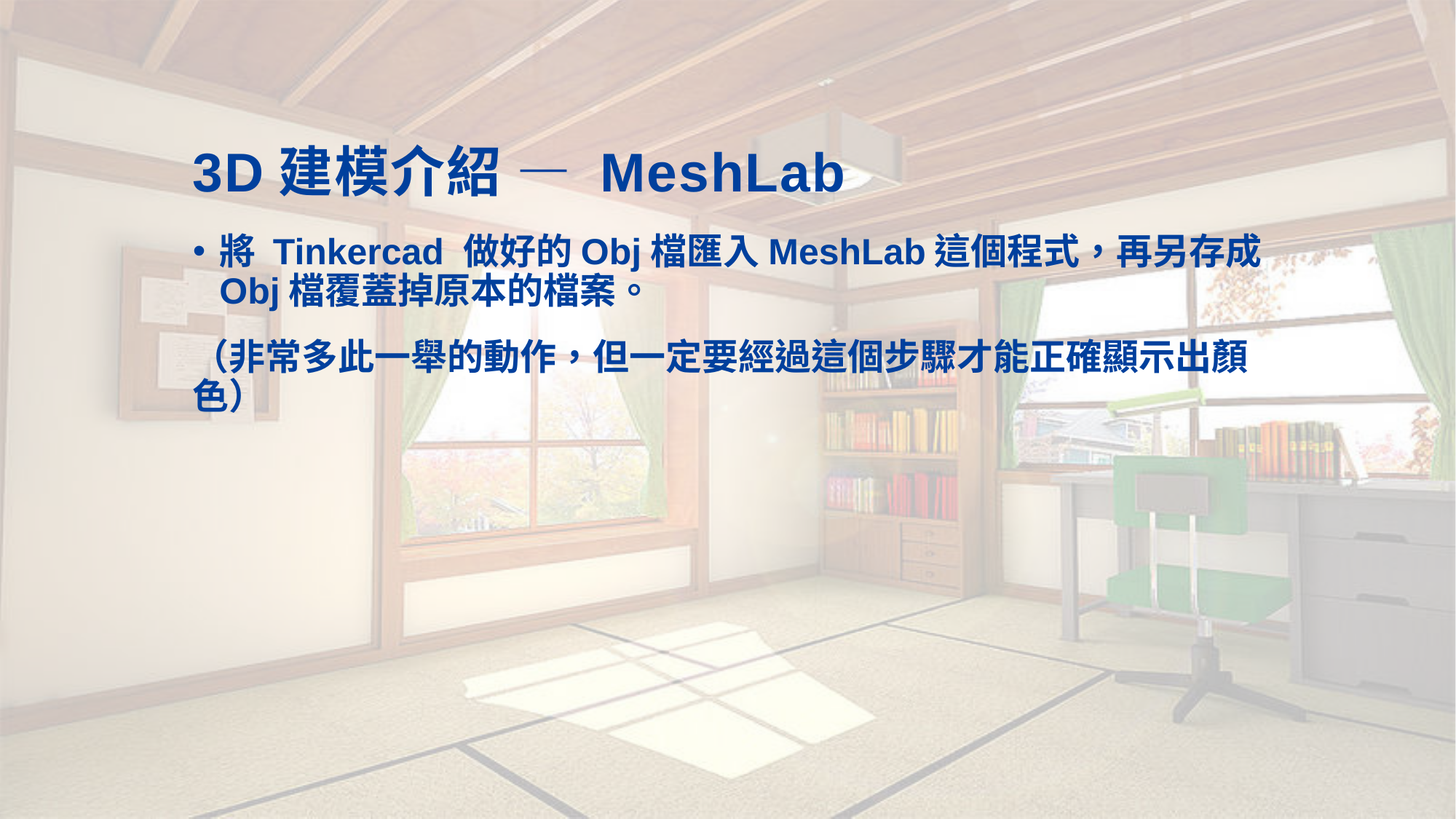

# 3D建模介紹 — MeshLab
將 Tinkercad 做好的Obj檔匯入MeshLab這個程式，再另存成Obj檔覆蓋掉原本的檔案。
（非常多此一舉的動作，但一定要經過這個步驟才能正確顯示出顏色）